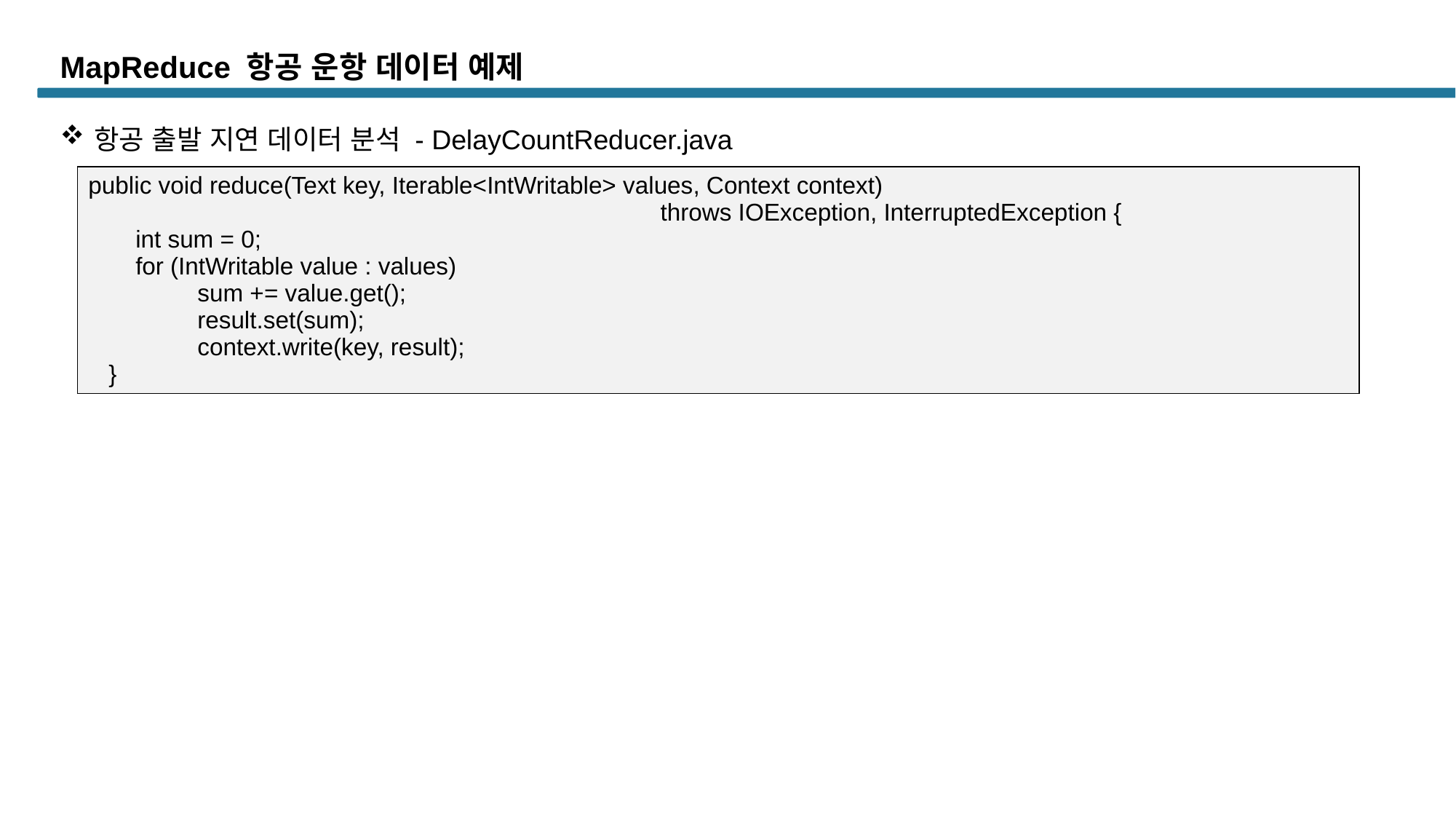

# MapReduce 항공 운항 데이터 예제
항공 출발 지연 데이터 분석 - DelayCountReducer.java
| public void reduce(Text key, Iterable<IntWritable> values, Context context) throws IOException, InterruptedException { int sum = 0; for (IntWritable value : values) sum += value.get(); result.set(sum); context.write(key, result); } |
| --- |